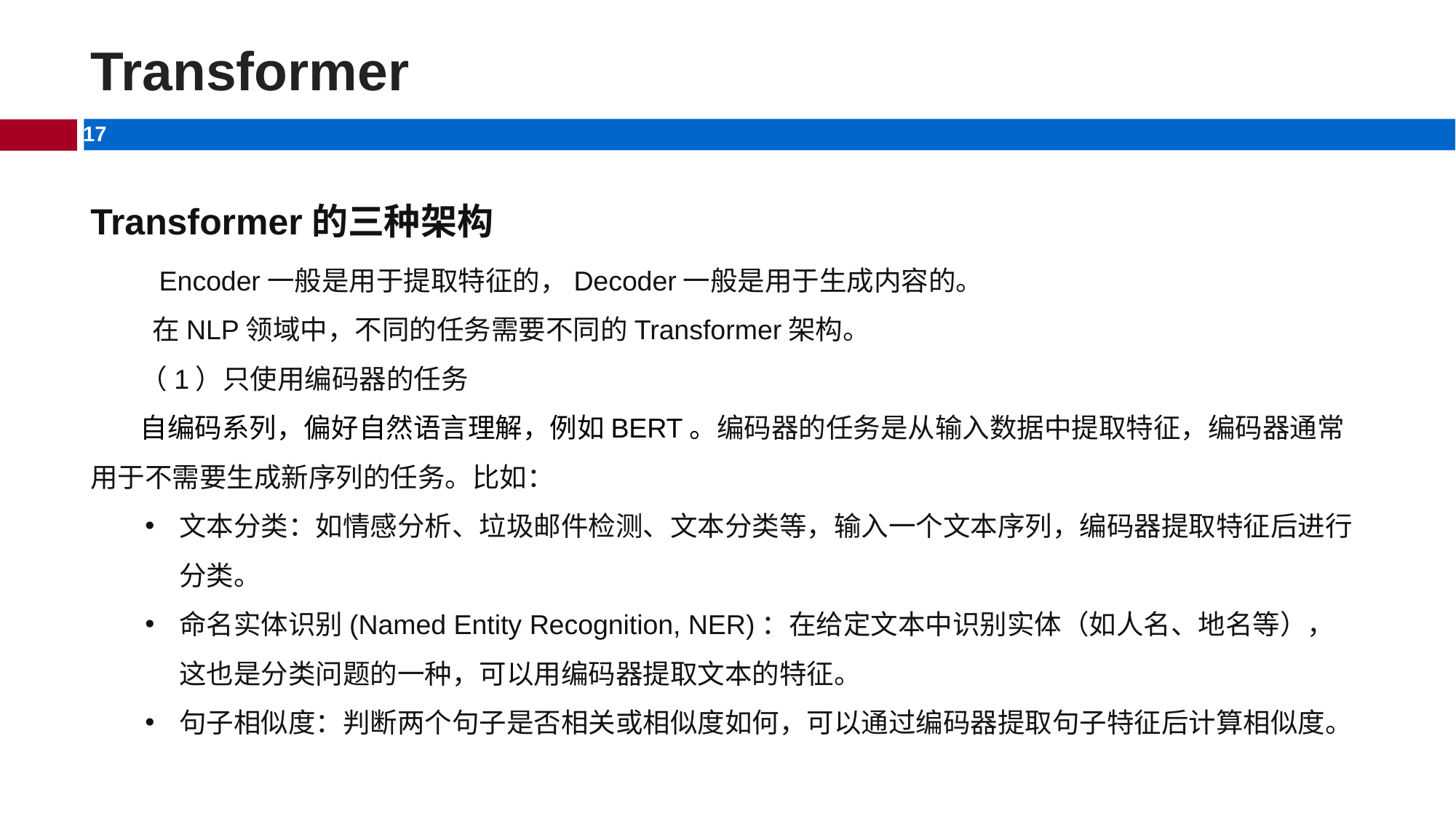

# Transformer
Transformer的三种架构
         Encoder一般是用于提取特征的，Decoder一般是用于生成内容的。
         在NLP领域中，不同的任务需要不同的Transformer架构。
       （1）只使用编码器的任务
       自编码系列，偏好自然语言理解，例如BERT。编码器的任务是从输入数据中提取特征，编码器通常用于不需要生成新序列的任务。比如：
文本分类：如情感分析、垃圾邮件检测、文本分类等，输入一个文本序列，编码器提取特征后进行分类。
命名实体识别(Named Entity Recognition, NER)：在给定文本中识别实体（如人名、地名等），这也是分类问题的一种，可以用编码器提取文本的特征。
句子相似度：判断两个句子是否相关或相似度如何，可以通过编码器提取句子特征后计算相似度。